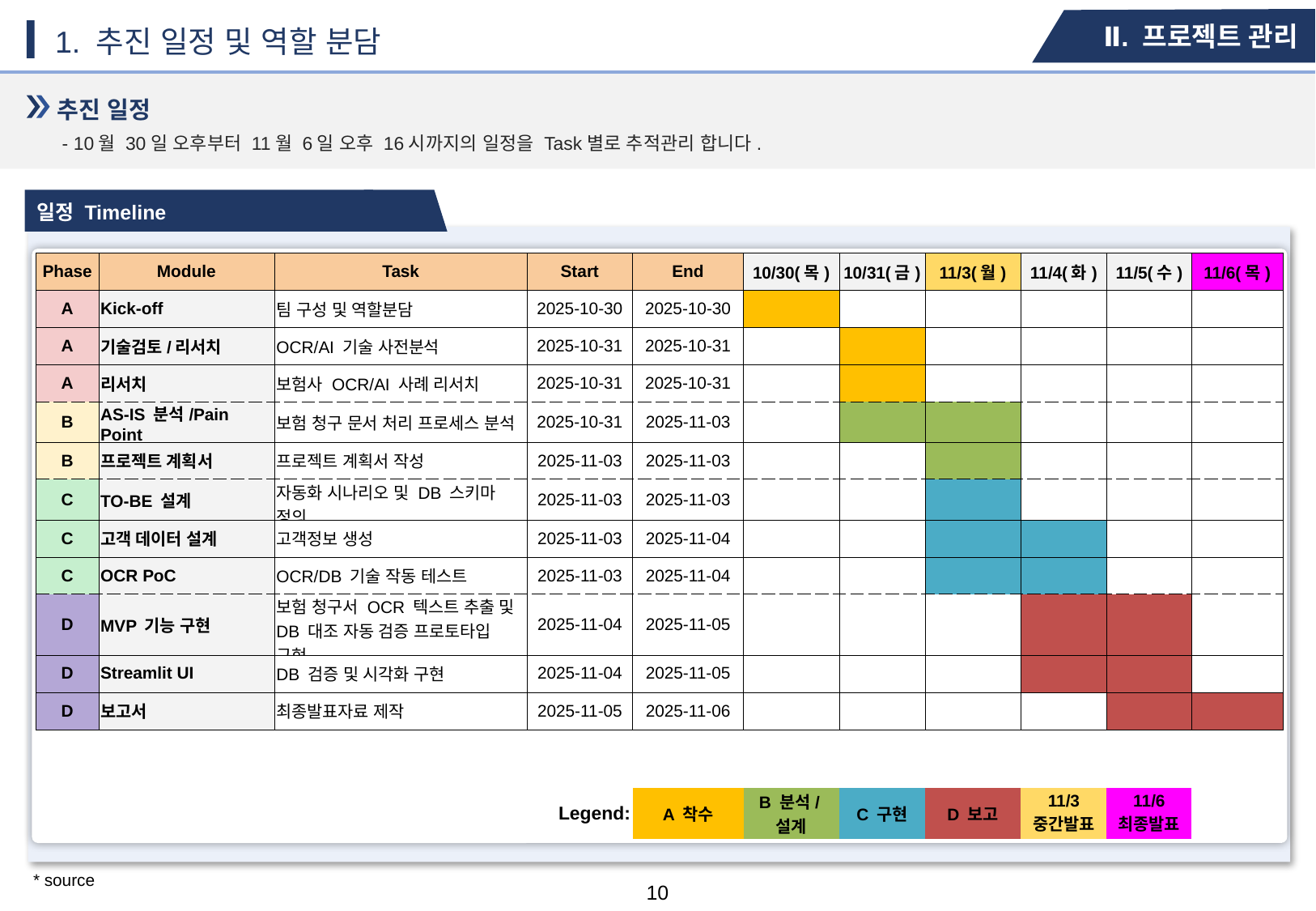

Ⅱ. 프로젝트 관리
 1. 추진 일정 및 역할 분담

추진 일정

- 10월 30일 오후부터 11월 6일 오후 16시까지의 일정을 Task별로 추적관리 합니다.

일정 Timeline

| Phase | Module | Task | Start | End | 10/30(목) | 10/31(금) | 11/3(월) | 11/4(화) | 11/5(수) | 11/6(목) |
| --- | --- | --- | --- | --- | --- | --- | --- | --- | --- | --- |
| A | Kick-off | 팀 구성 및 역할분담 | 2025-10-30 | 2025-10-30 |  |  |  |  |  |  |
| A | 기술검토/리서치 | OCR/AI 기술 사전분석 | 2025-10-31 | 2025-10-31 |  |  |  |  |  |  |
| A | 리서치 | 보험사 OCR/AI 사례 리서치 | 2025-10-31 | 2025-10-31 |  |  |  |  |  |  |
| B | AS-IS 분석/Pain Point | 보험 청구 문서 처리 프로세스 분석 | 2025-10-31 | 2025-11-03 |  |  |  |  |  |  |
| B | 프로젝트 계획서 | 프로젝트 계획서 작성 | 2025-11-03 | 2025-11-03 |  |  |  |  |  |  |
| C | TO-BE 설계 | 자동화 시나리오 및 DB 스키마 정의 | 2025-11-03 | 2025-11-03 |  |  |  |  |  |  |
| C | 고객 데이터 설계 | 고객정보 생성 | 2025-11-03 | 2025-11-04 |  |  |  |  |  |  |
| C | OCR PoC | OCR/DB 기술 작동 테스트 | 2025-11-03 | 2025-11-04 |  |  |  |  |  |  |
| D | MVP 기능 구현 | 보험 청구서 OCR 텍스트 추출 및 DB 대조 자동 검증 프로토타입 구현 | 2025-11-04 | 2025-11-05 |  |  |  |  |  |  |
| D | Streamlit UI | DB 검증 및 시각화 구현 | 2025-11-04 | 2025-11-05 |  |  |  |  |  |  |
| D | 보고서 | 최종발표자료 제작 | 2025-11-05 | 2025-11-06 |  |  |  |  |  |  |
|  |  |  |  |  |  |  |  |  |  |  |
|  |  |  | Legend: | A 착수 | B 분석/설계 | C 구현 | D 보고 | 11/3 중간발표 | 11/6 최종발표 |  |
* source
10